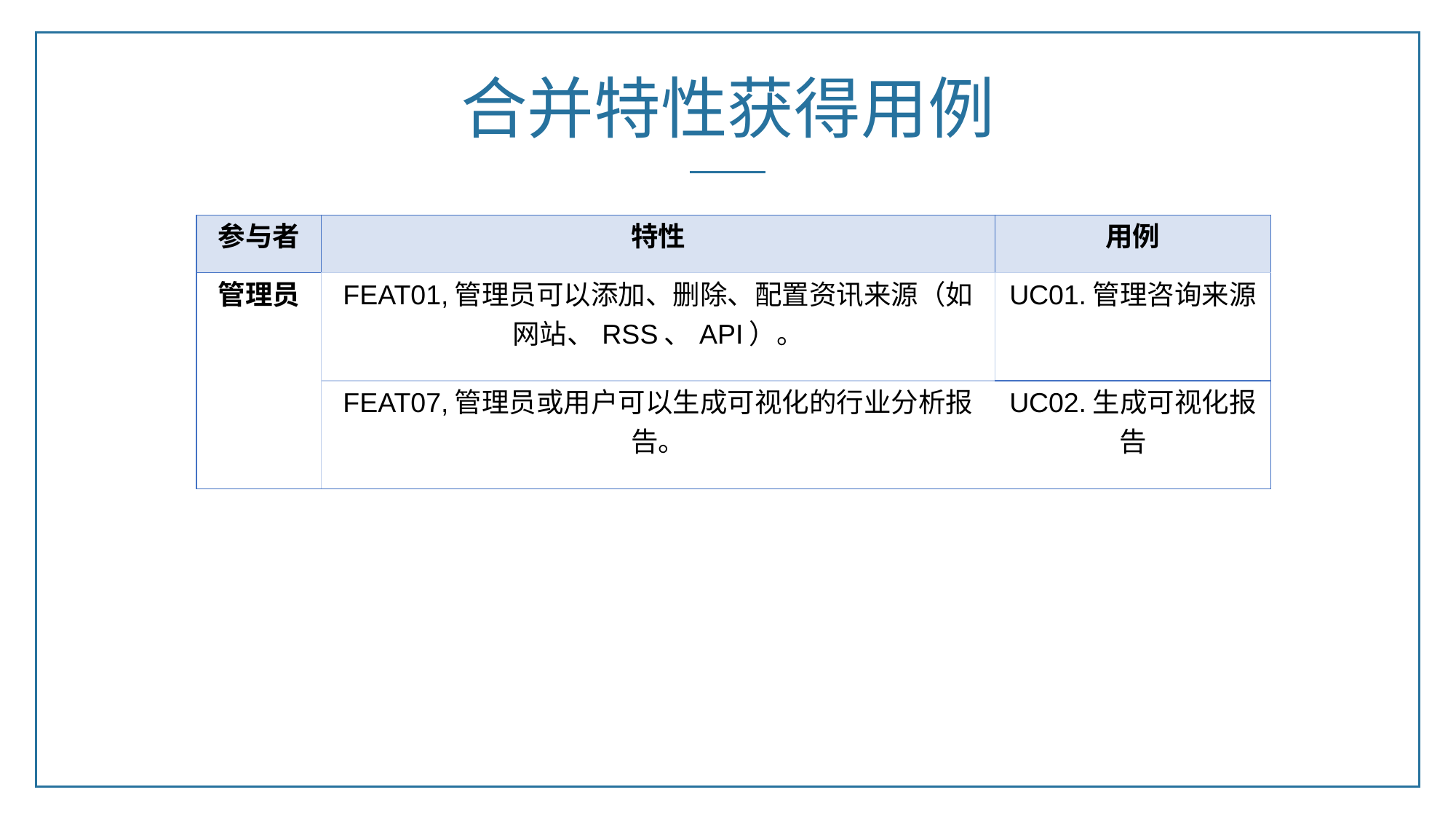

合并特性获得用例
| 参与者 | 特性 | 用例 |
| --- | --- | --- |
| 管理员 | FEAT01,管理员可以添加、删除、配置资讯来源（如网站、RSS、API）。 | UC01.管理咨询来源 |
|  | FEAT07,管理员或用户可以生成可视化的行业分析报告。 | UC02.生成可视化报告 |